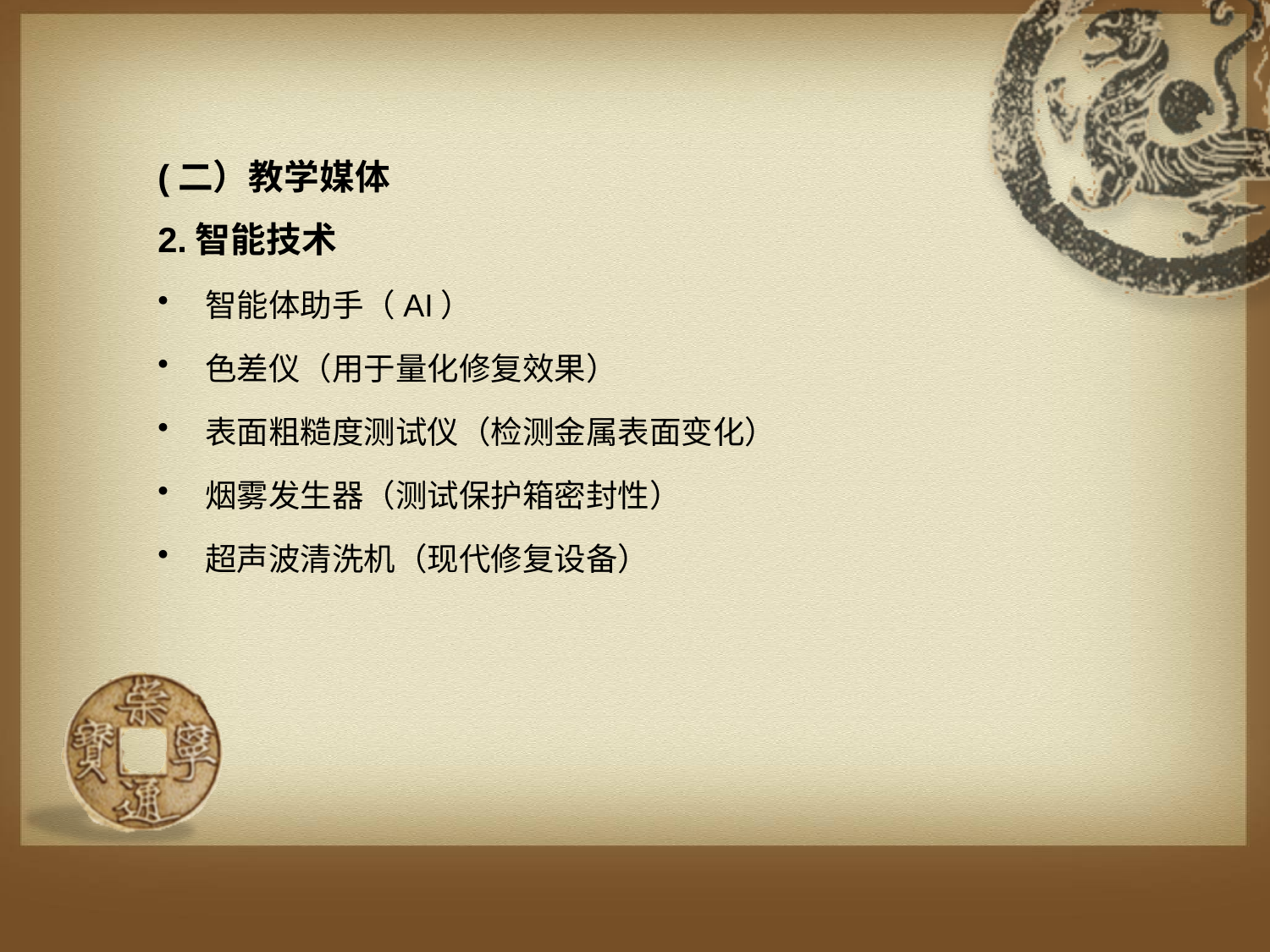

(二）教学媒体
2.智能技术
智能体助手（AI）
色差仪（用于量化修复效果）
表面粗糙度测试仪（检测金属表面变化）
烟雾发生器（测试保护箱密封性）
超声波清洗机（现代修复设备）